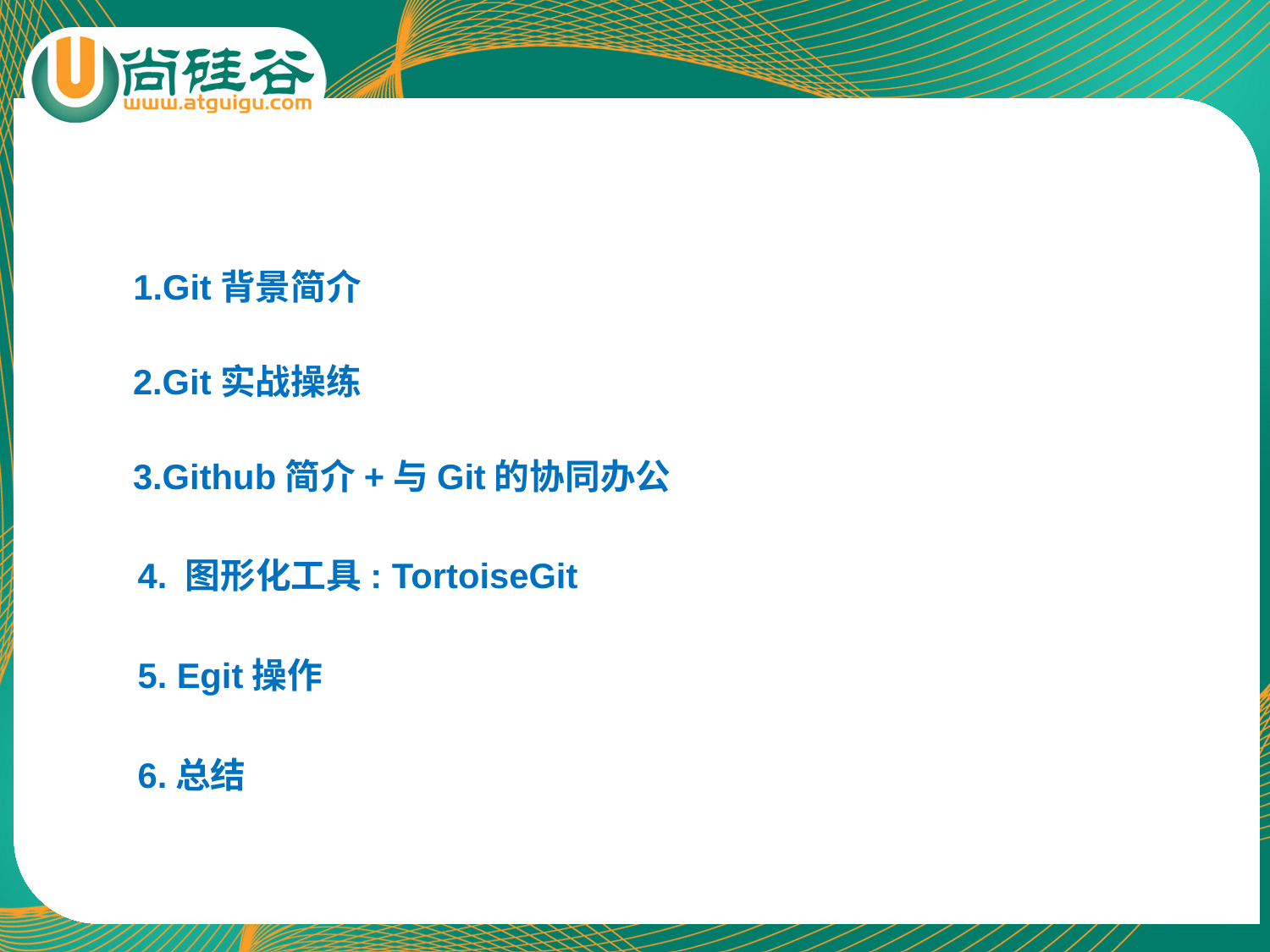

1.Git背景简介
2.Git实战操练
3.Github简介+与Git的协同办公
4. 图形化工具: TortoiseGit
5. Egit操作
6.总结